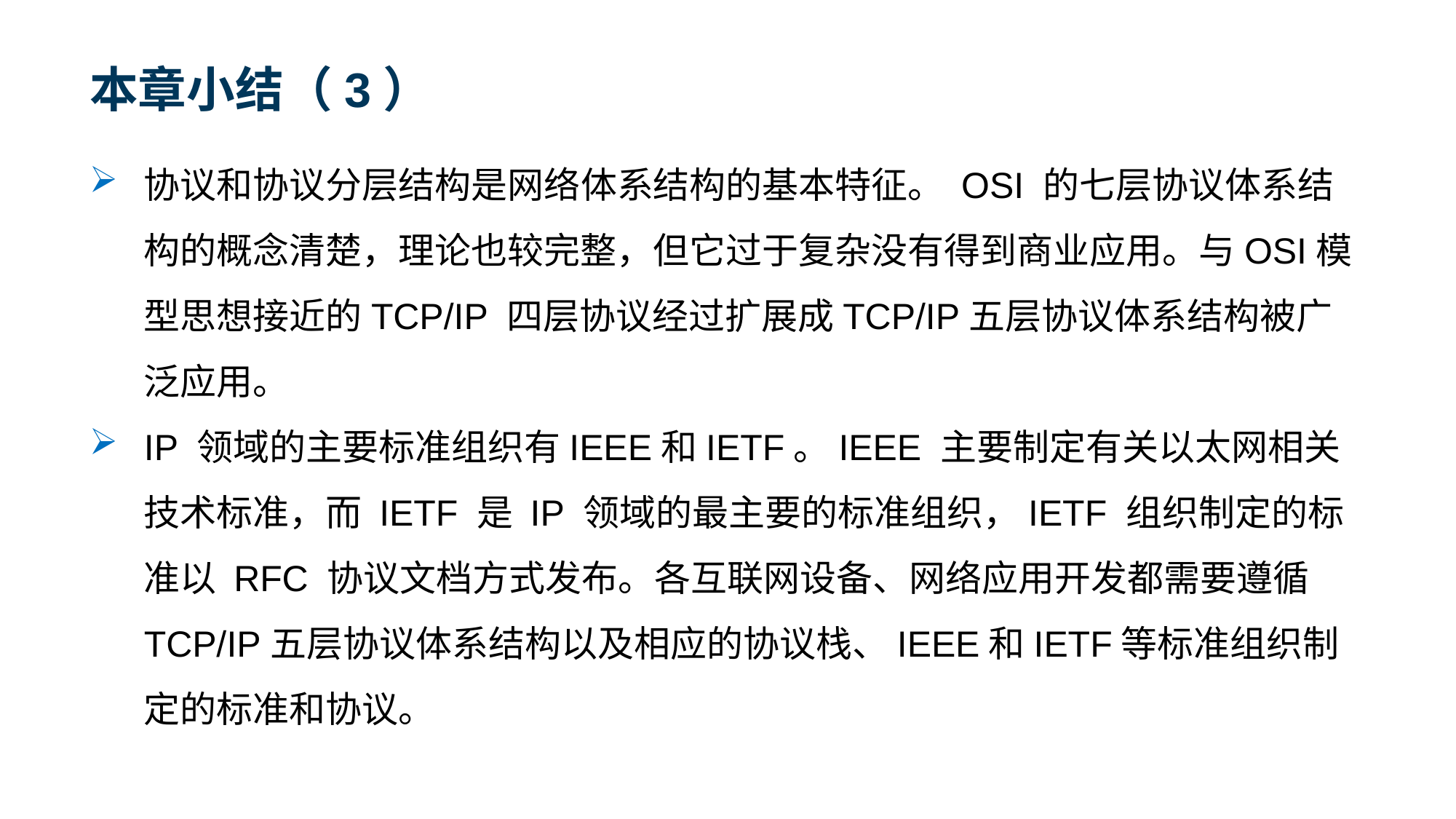

# 本章小结（3）
协议和协议分层结构是网络体系结构的基本特征。 OSI 的七层协议体系结构的概念清楚，理论也较完整，但它过于复杂没有得到商业应用。与OSI模型思想接近的TCP/IP 四层协议经过扩展成TCP/IP五层协议体系结构被广泛应用。
IP 领域的主要标准组织有IEEE和IETF。IEEE 主要制定有关以太网相关技术标准，而 IETF 是 IP 领域的最主要的标准组织，IETF 组织制定的标准以 RFC 协议文档方式发布。各互联网设备、网络应用开发都需要遵循TCP/IP五层协议体系结构以及相应的协议栈、IEEE和IETF等标准组织制定的标准和协议。